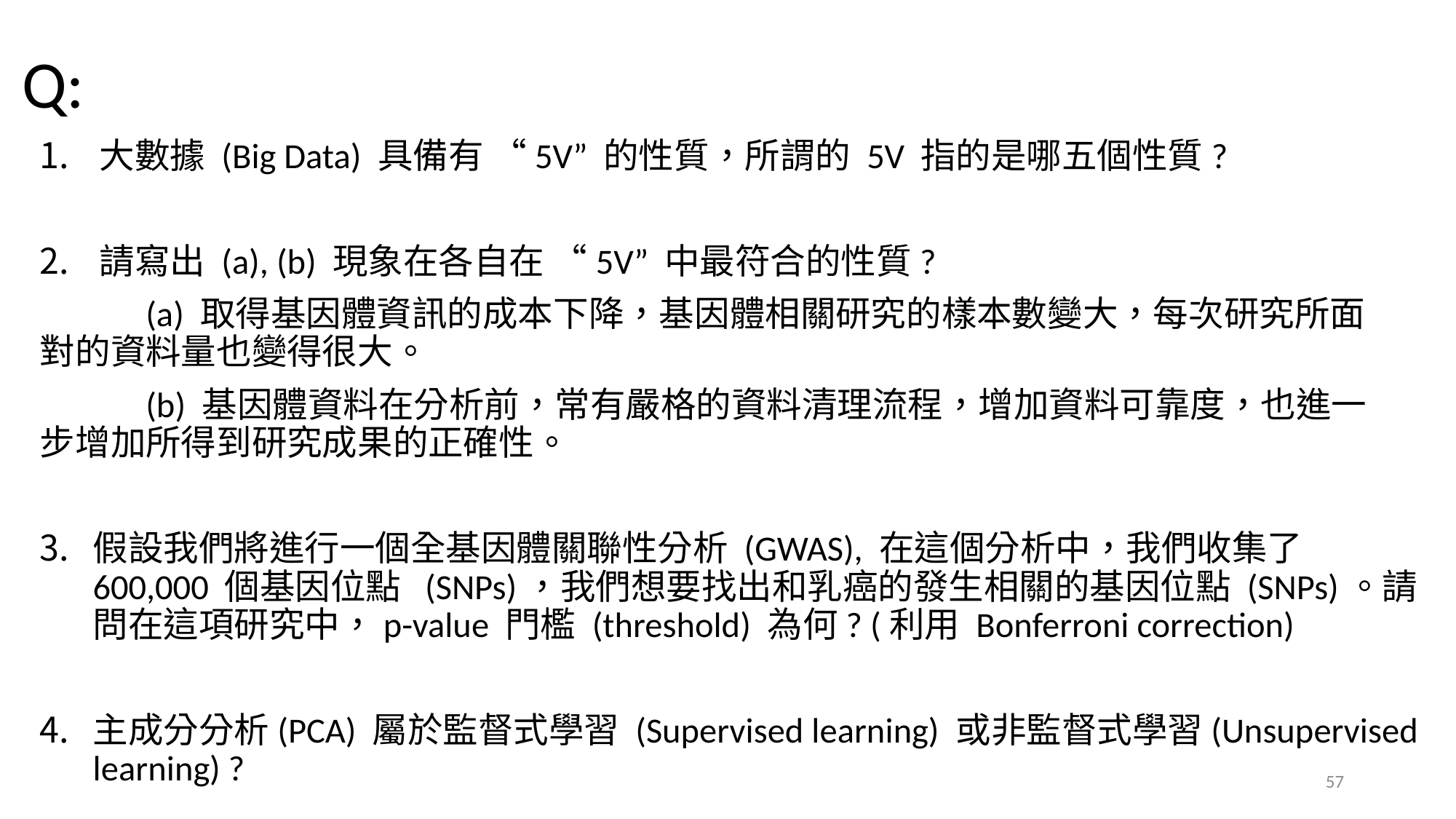

# Q:
大數據 (Big Data) 具備有 “5V” 的性質，所謂的 5V 指的是哪五個性質?

請寫出 (a), (b) 現象在各自在 “5V” 中最符合的性質?
	(a) 取得基因體資訊的成本下降，基因體相關研究的樣本數變大，每次研究所面	對的資料量也變得很大。
	(b) 基因體資料在分析前，常有嚴格的資料清理流程，增加資料可靠度，也進一	步增加所得到研究成果的正確性。

假設我們將進行一個全基因體關聯性分析 (GWAS), 在這個分析中，我們收集了 600,000 個基因位點  (SNPs)，我們想要找出和乳癌的發生相關的基因位點 (SNPs)。請問在這項研究中，p-value 門檻 (threshold) 為何? (利用 Bonferroni correction)

主成分分析(PCA) 屬於監督式學習 (Supervised learning) 或非監督式學習(Unsupervised learning) ?

57